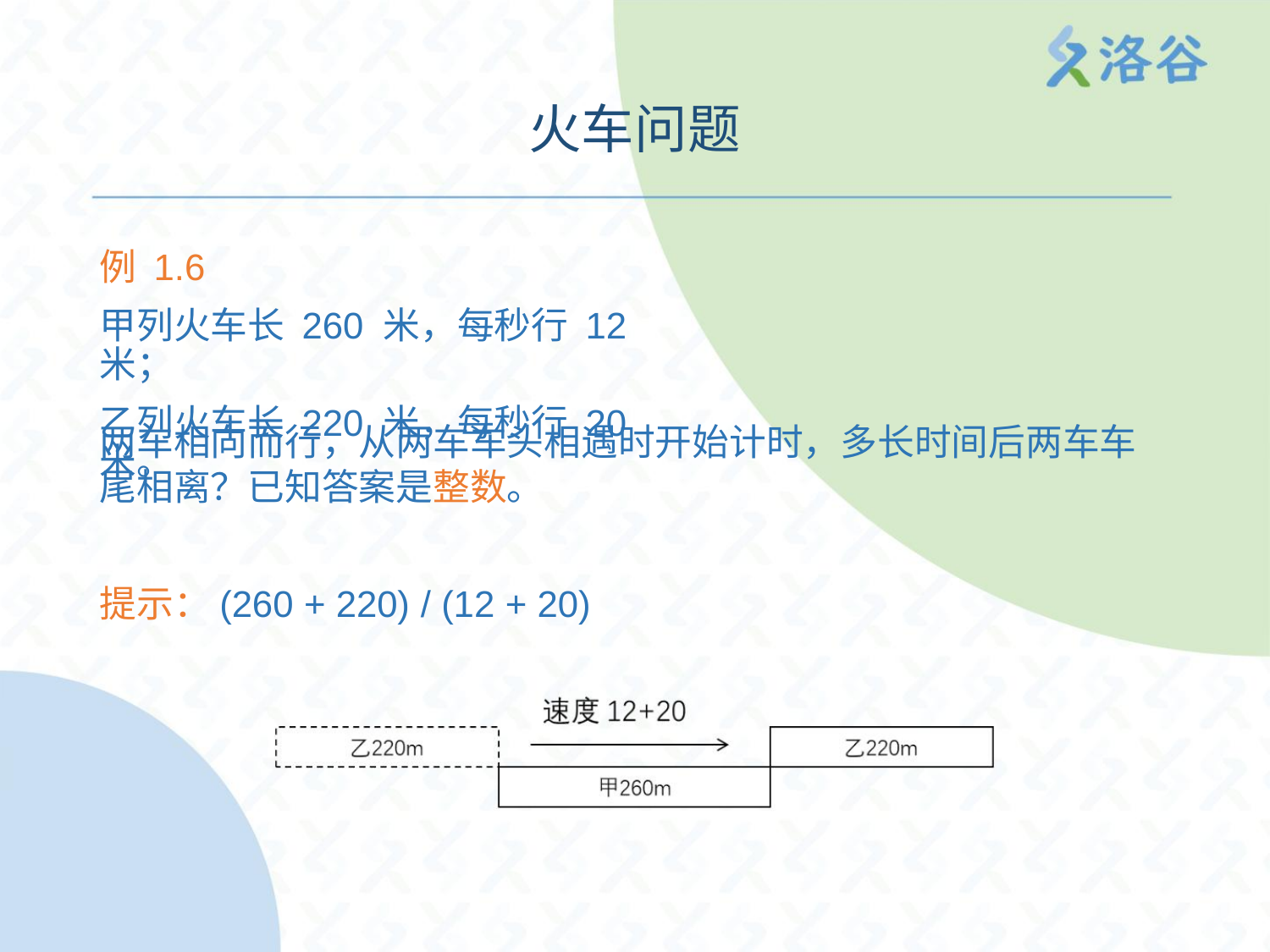

火车问题
例 1.6
甲列火车长 260 米，每秒行 12 米；
乙列火车长 220 米，每秒行 20 米。
两车相向而行，从两车车头相遇时开始计时，多长时间后两车车
尾相离？已知答案是整数。
提示：(260 + 220) / (12 + 20)